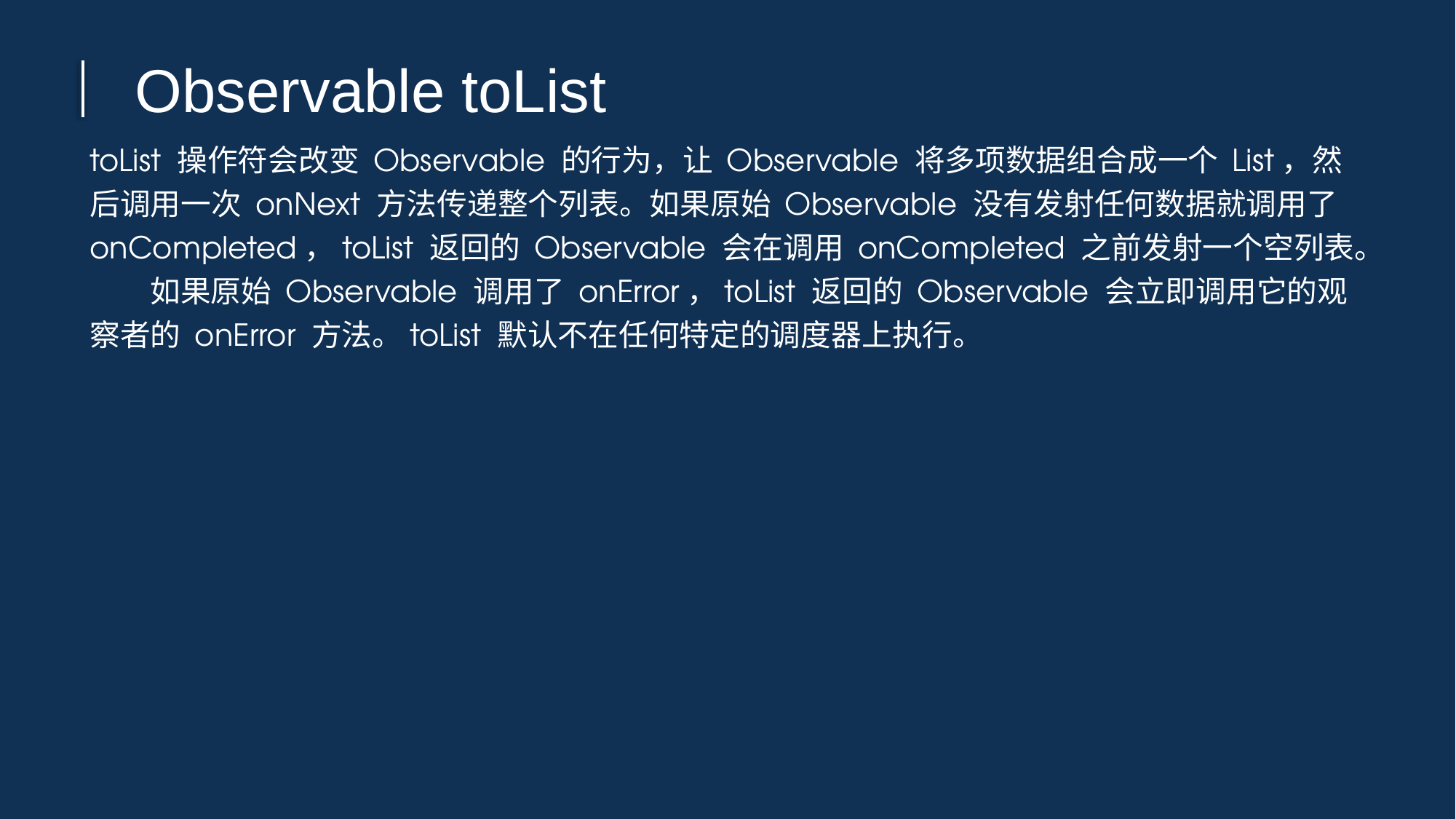

Observable toList
toList 操作符会改变 Observable 的行为，让 Observable 将多项数据组合成一个 List，然后调用一次 onNext 方法传递整个列表。如果原始 Observable 没有发射任何数据就调用了 onCompleted，toList 返回的 Observable 会在调用 onCompleted 之前发射一个空列表。         如果原始 Observable 调用了 onError，toList 返回的 Observable 会立即调用它的观察者的 onError 方法。toList 默认不在任何特定的调度器上执行。